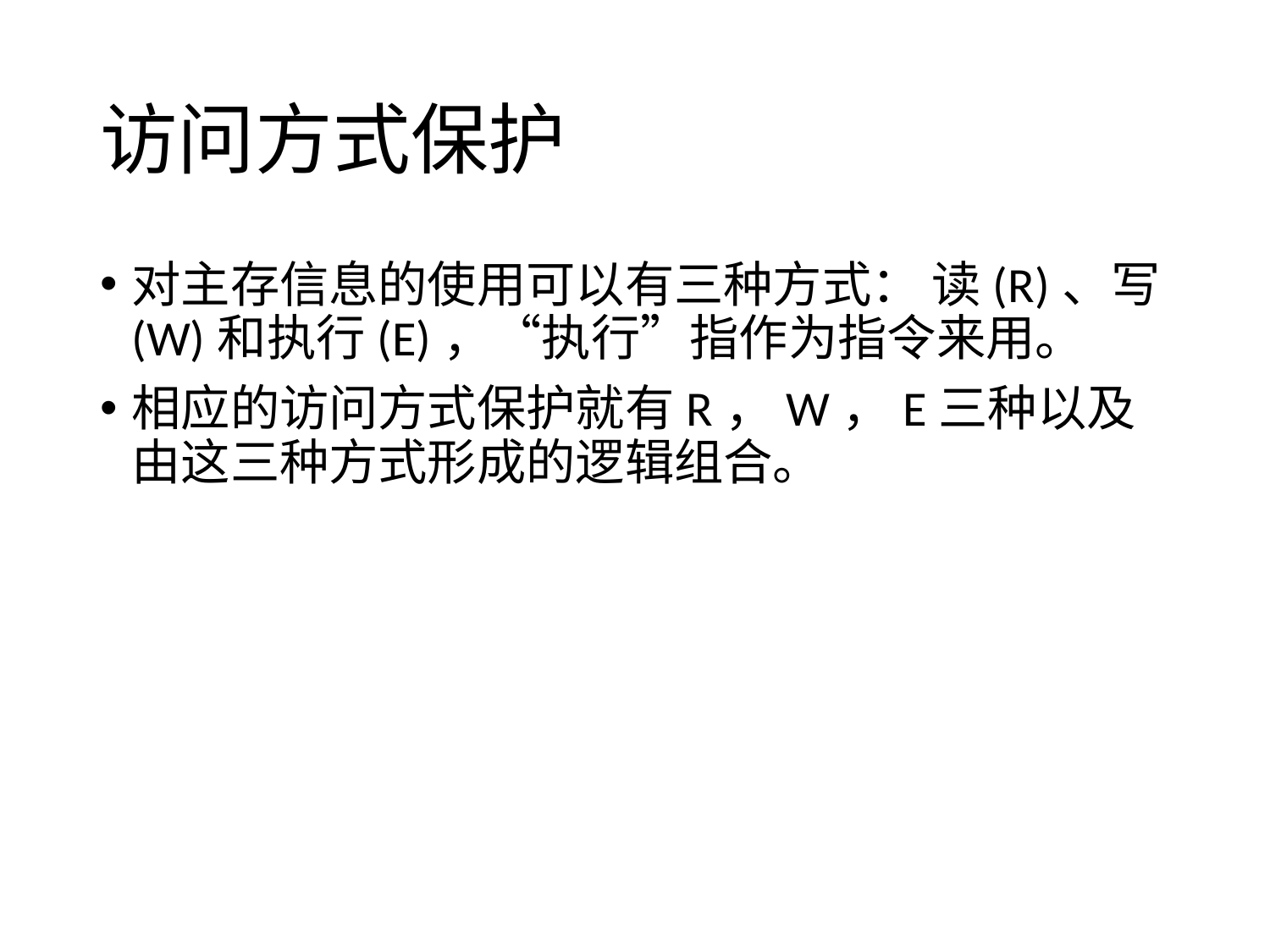

# 访问方式保护
对主存信息的使用可以有三种方式： 读(R)、写(W)和执行(E)，“执行”指作为指令来用。
相应的访问方式保护就有R，W，E三种以及由这三种方式形成的逻辑组合。